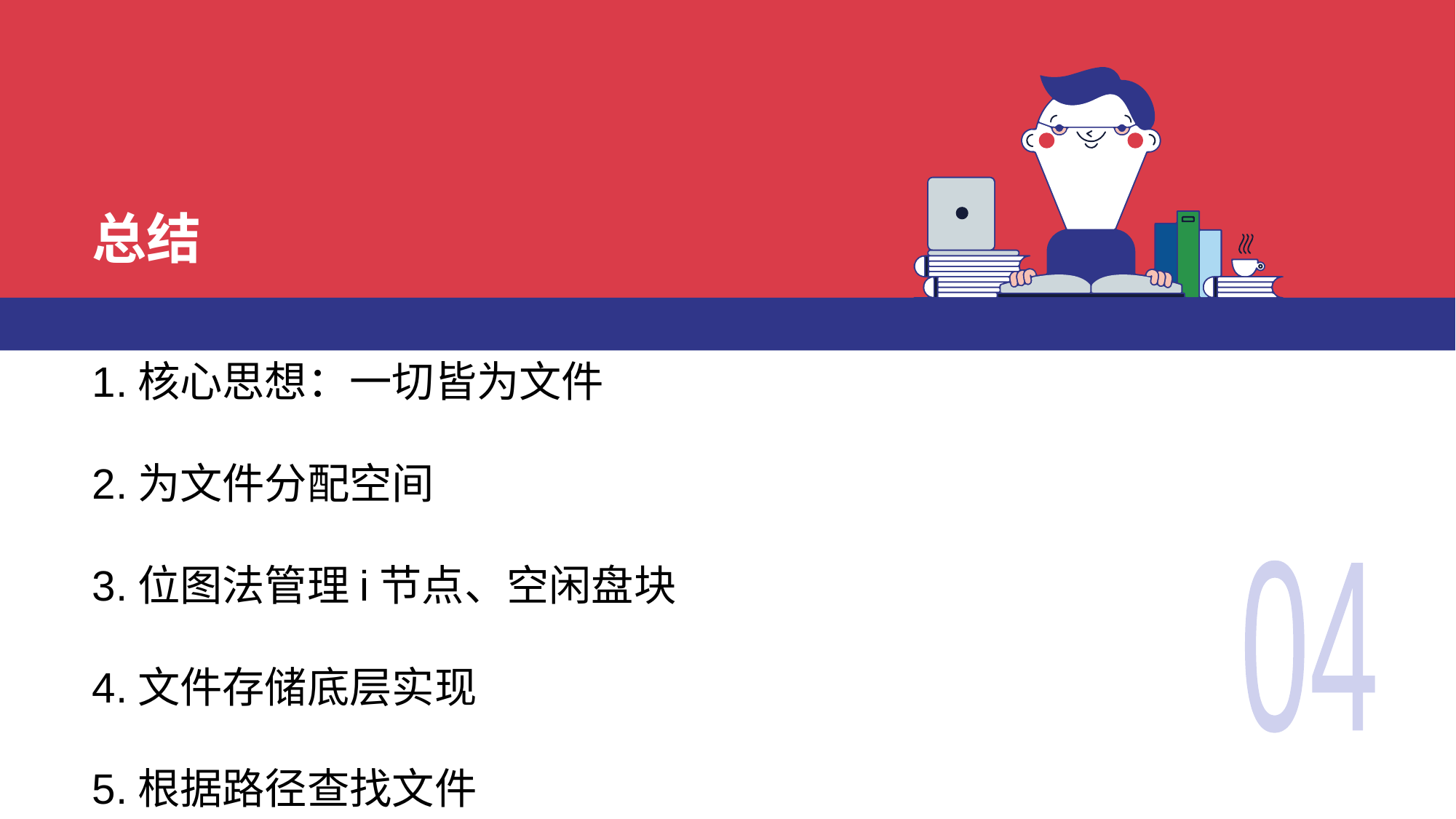

# 总结
1.核心思想：一切皆为文件

2.为文件分配空间

3.位图法管理i节点、空闲盘块

4.文件存储底层实现

5.根据路径查找文件
04